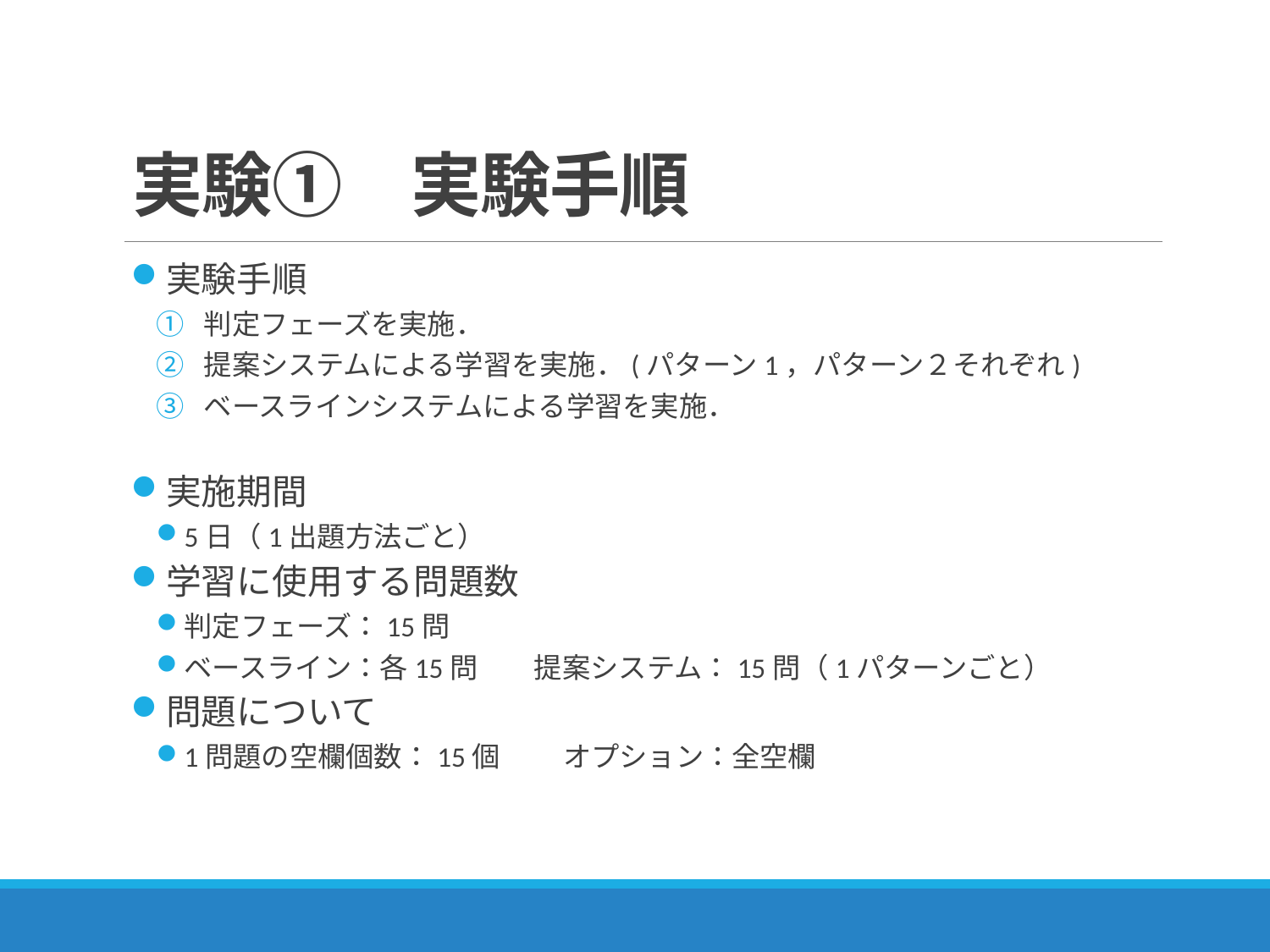

# 実験①　実験手順
実験手順
判定フェーズを実施．
提案システムによる学習を実施．(パターン1，パターン２それぞれ)
ベースラインシステムによる学習を実施．

実施期間
5日（1出題方法ごと）
学習に使用する問題数
判定フェーズ：15問
ベースライン：各15問　　提案システム：15問（1パターンごと）
問題について
1問題の空欄個数：15個 　　オプション：全空欄
31